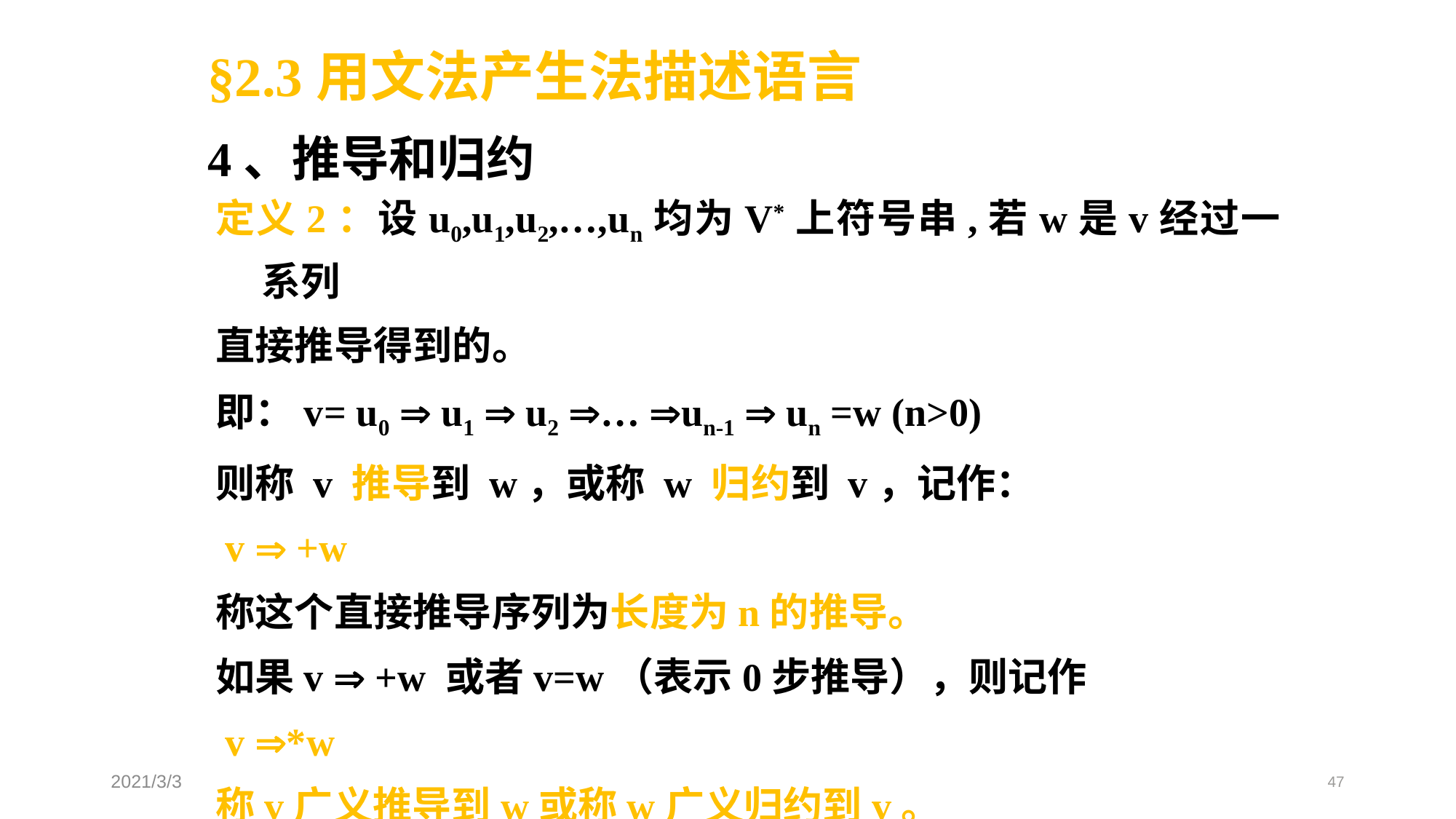

§2.3用文法产生法描述语言
4、推导和归约
定义2：设u0,u1,u2,…,un均为V*上符号串,若w是v经过一系列
直接推导得到的。
即：v= u0 ⇒ u1 ⇒ u2 ⇒… ⇒un-1 ⇒ un =w (n>0)
则称 v 推导到 w，或称 w 归约到 v，记作：
 v ⇒ +w
称这个直接推导序列为长度为n的推导。
如果v ⇒ +w 或者v=w（表示0步推导），则记作
 v ⇒*w
称v广义推导到w或称w广义归约到v。
2021/3/3
47